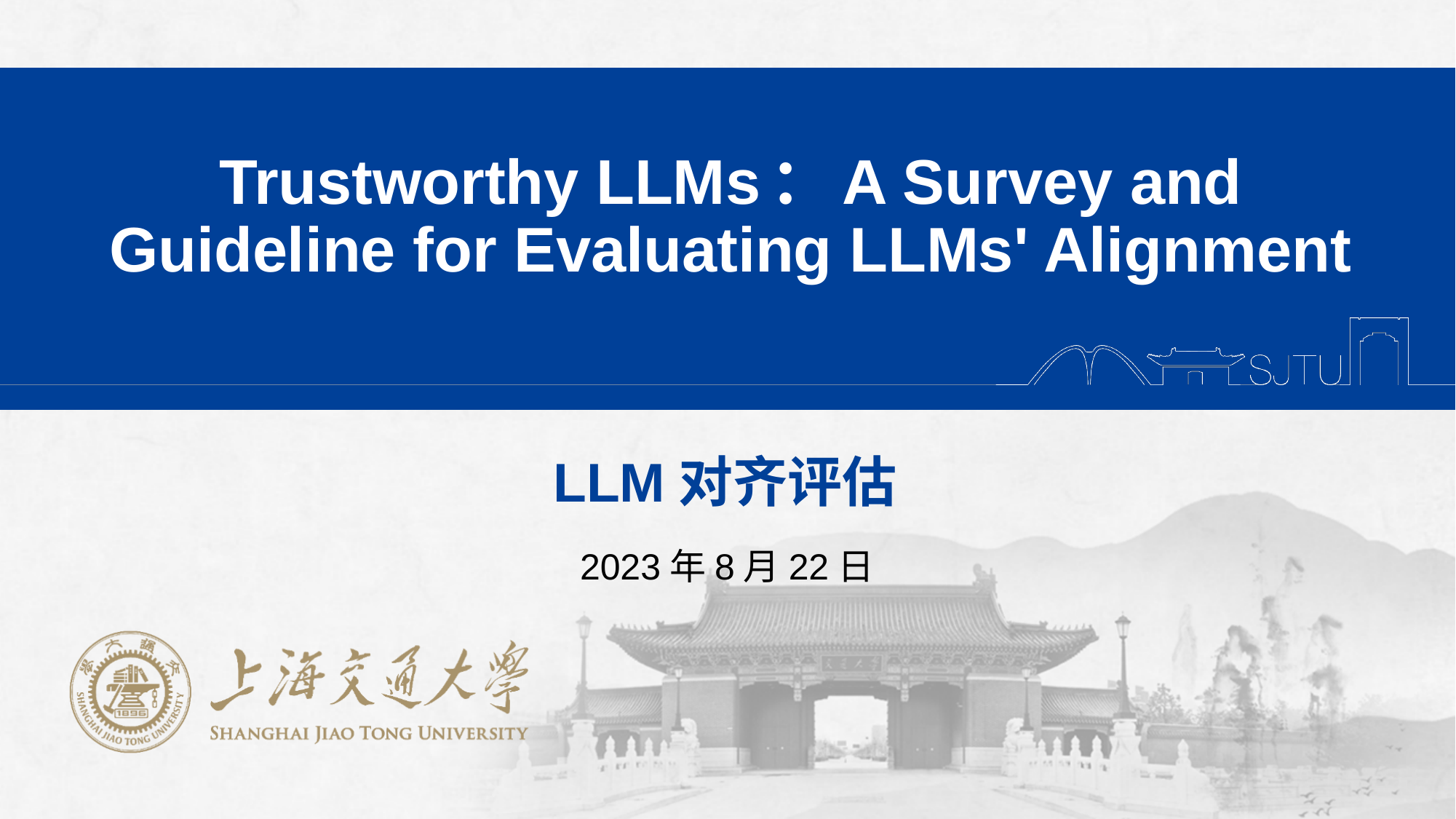

Trustworthy LLMs：A Survey and Guideline for Evaluating LLMs' Alignment
LLM对齐评估
2023年8月22日